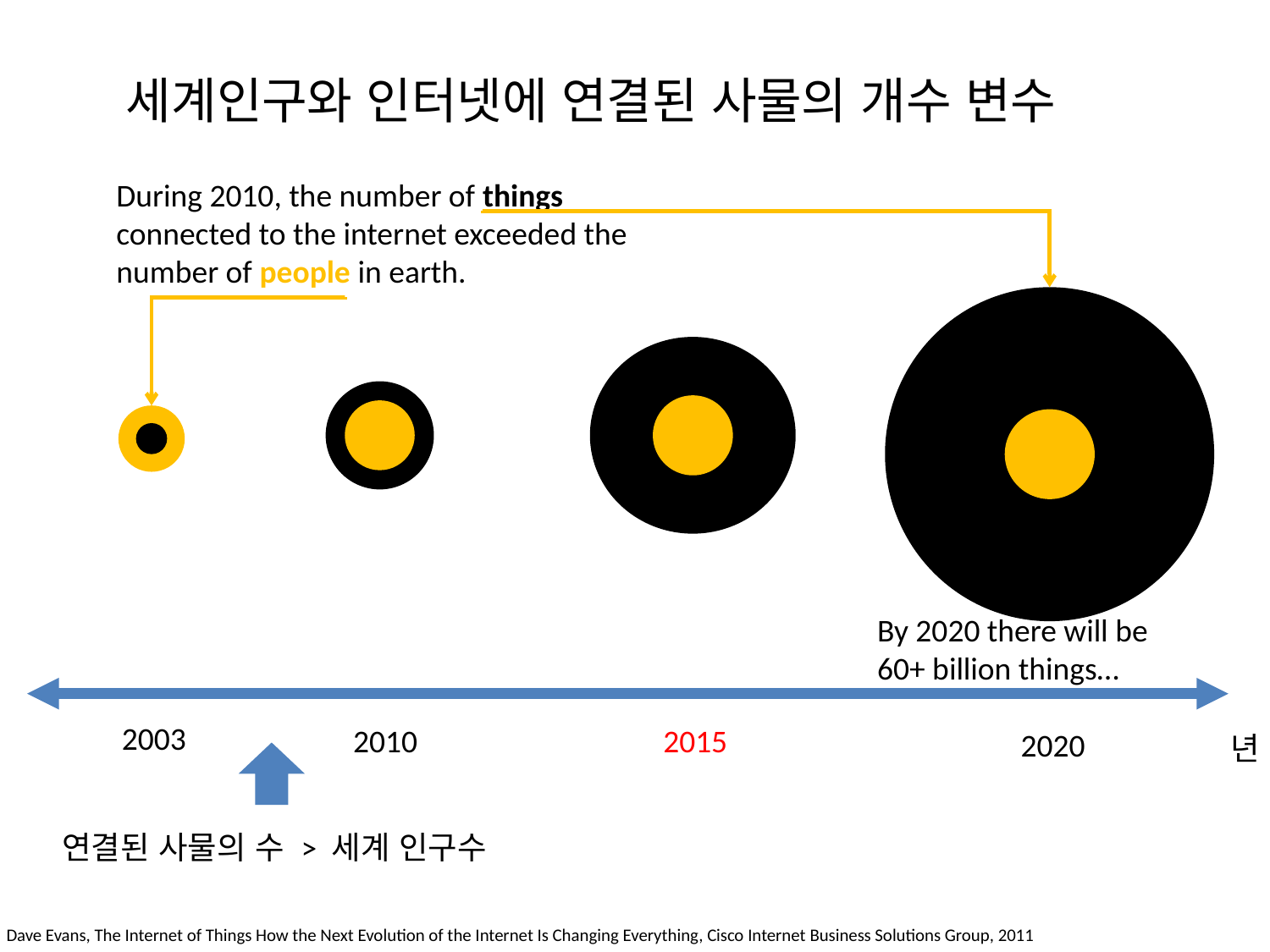

# 세계인구와 인터넷에 연결된 사물의 개수 변수
During 2010, the number of things
connected to the internet exceeded the
number of people in earth.

By 2020 there will be
60+ billion things…
2003
2010
2015
2020
년

연결된 사물의 수 > 세계 인구수
Dave Evans, The Internet of Things How the Next Evolution of the Internet Is Changing Everything, Cisco Internet Business Solutions Group, 2011